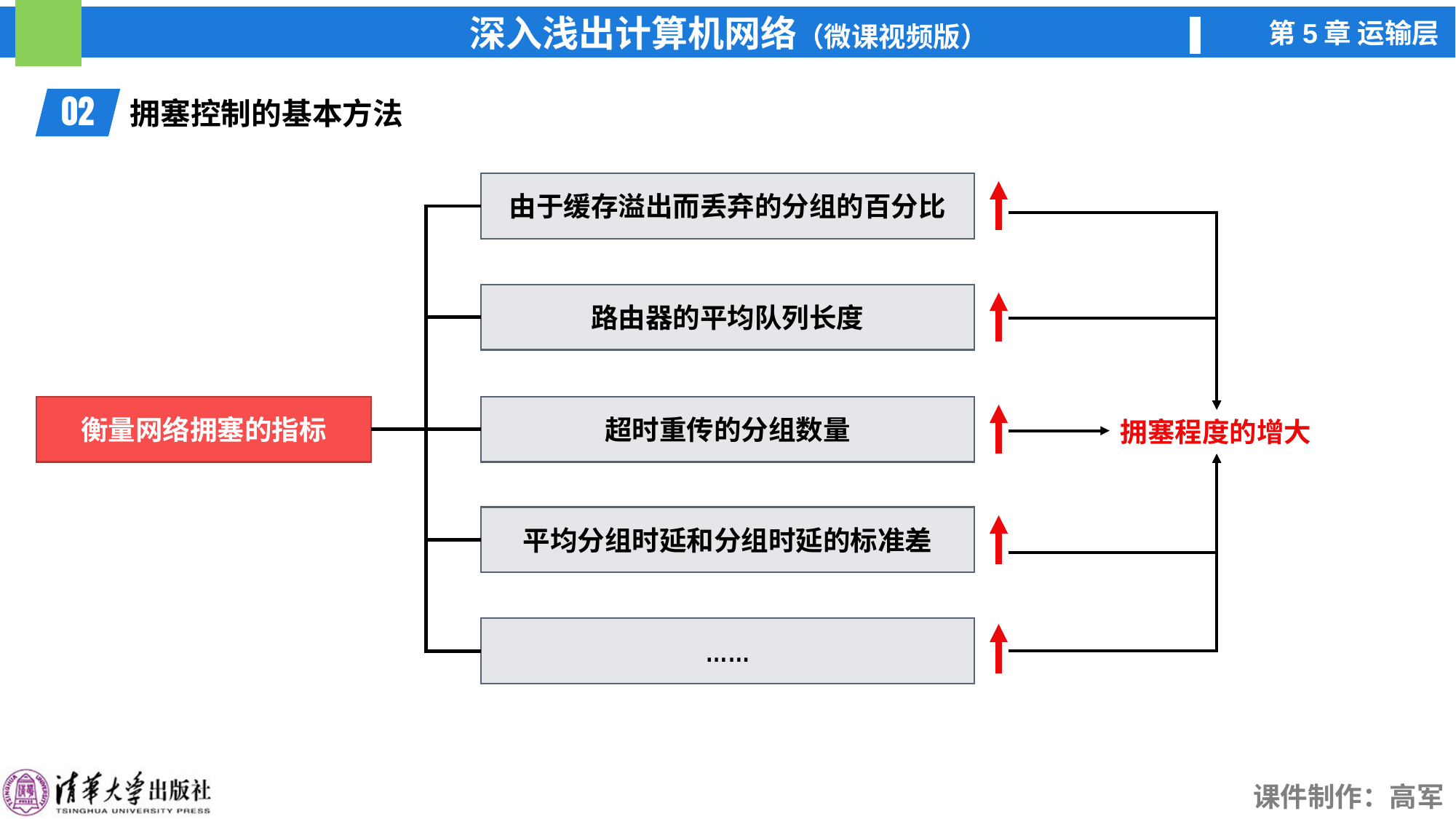

02
拥塞控制的基本方法
由于缓存溢出而丢弃的分组的百分比
路由器的平均队列长度
衡量网络拥塞的指标
超时重传的分组数量
平均分组时延和分组时延的标准差
……
拥塞程度的增大